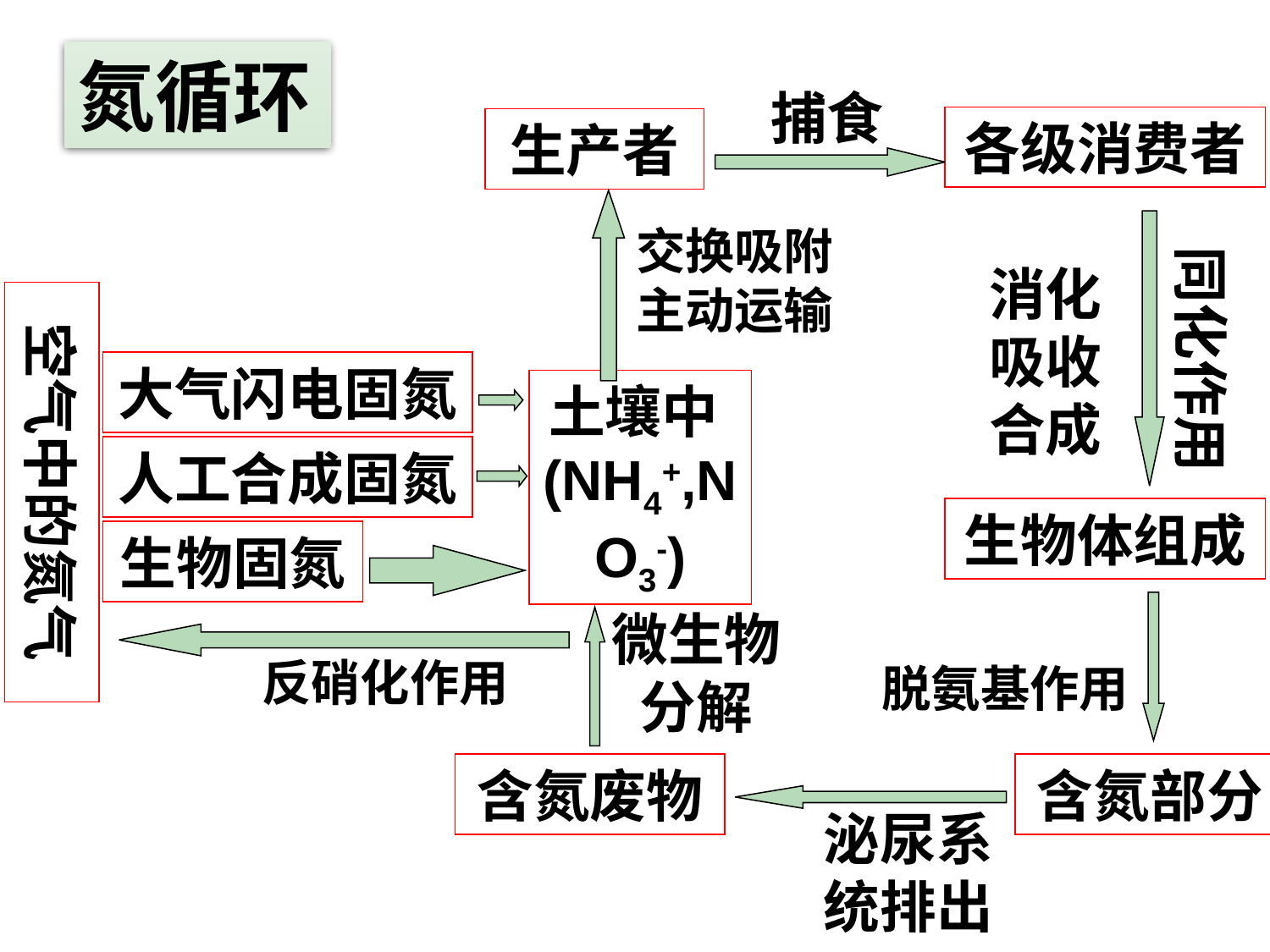

氮循环
捕食
各级消费者
生产者

交换吸附主动运输
同化作用
消化
吸收
合成
空气中的氮气
大气闪电固氮
土壤中(NH4+,NO3-)

人工合成固氮

生物体组成
生物固氮

微生物分解

反硝化作用
脱氨基作用
含氮废物
含氮部分

泌尿系统排出